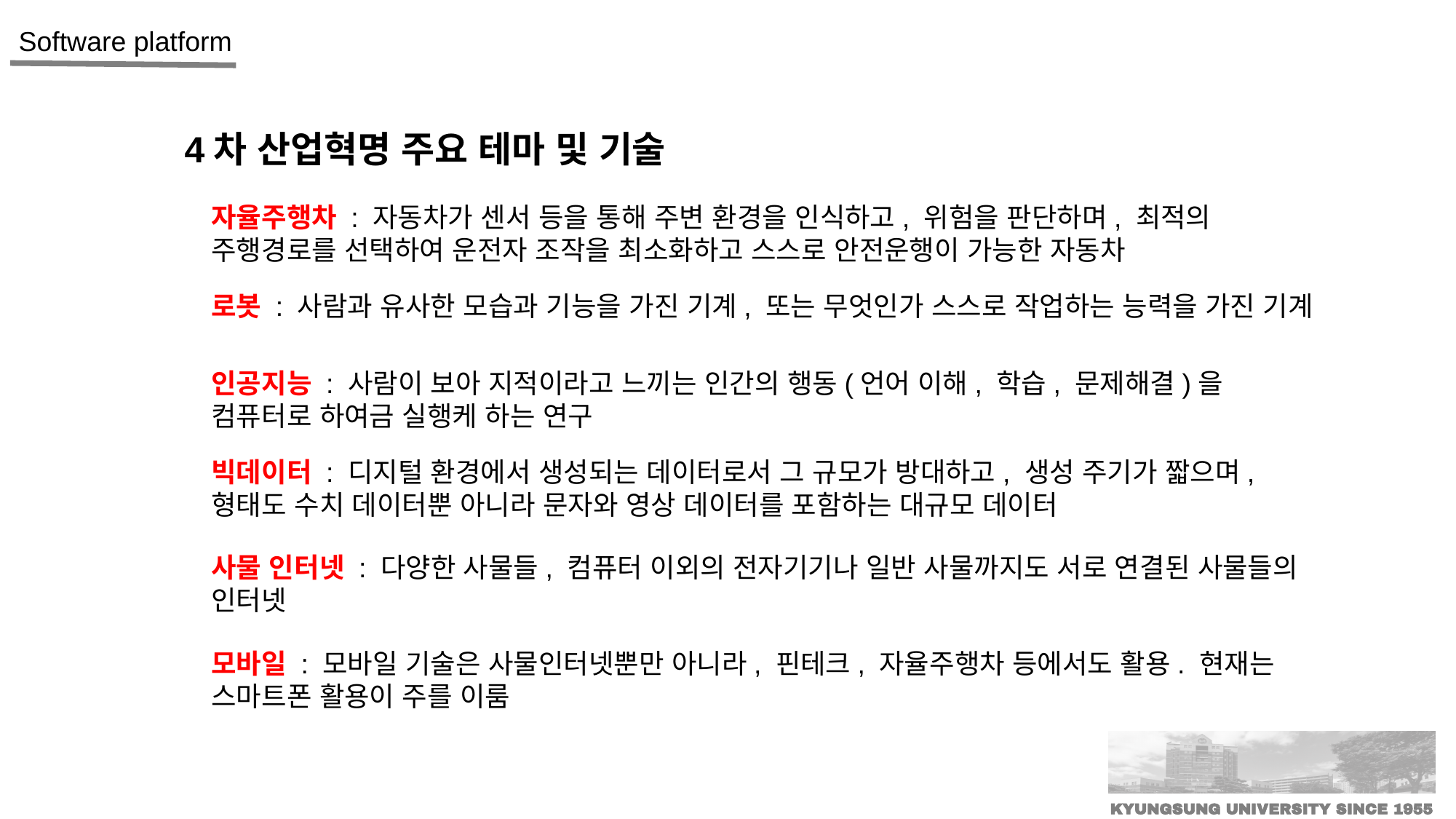

4차 산업혁명 주요 테마 및 기술
자율주행차 : 자동차가 센서 등을 통해 주변 환경을 인식하고, 위험을 판단하며, 최적의 주행경로를 선택하여 운전자 조작을 최소화하고 스스로 안전운행이 가능한 자동차
로봇 : 사람과 유사한 모습과 기능을 가진 기계, 또는 무엇인가 스스로 작업하는 능력을 가진 기계
인공지능 : 사람이 보아 지적이라고 느끼는 인간의 행동(언어 이해, 학습, 문제해결)을 컴퓨터로 하여금 실행케 하는 연구
빅데이터 : 디지털 환경에서 생성되는 데이터로서 그 규모가 방대하고, 생성 주기가 짧으며, 형태도 수치 데이터뿐 아니라 문자와 영상 데이터를 포함하는 대규모 데이터
사물 인터넷 : 다양한 사물들, 컴퓨터 이외의 전자기기나 일반 사물까지도 서로 연결된 사물들의 인터넷
모바일 : 모바일 기술은 사물인터넷뿐만 아니라, 핀테크, 자율주행차 등에서도 활용. 현재는 스마트폰 활용이 주를 이룸